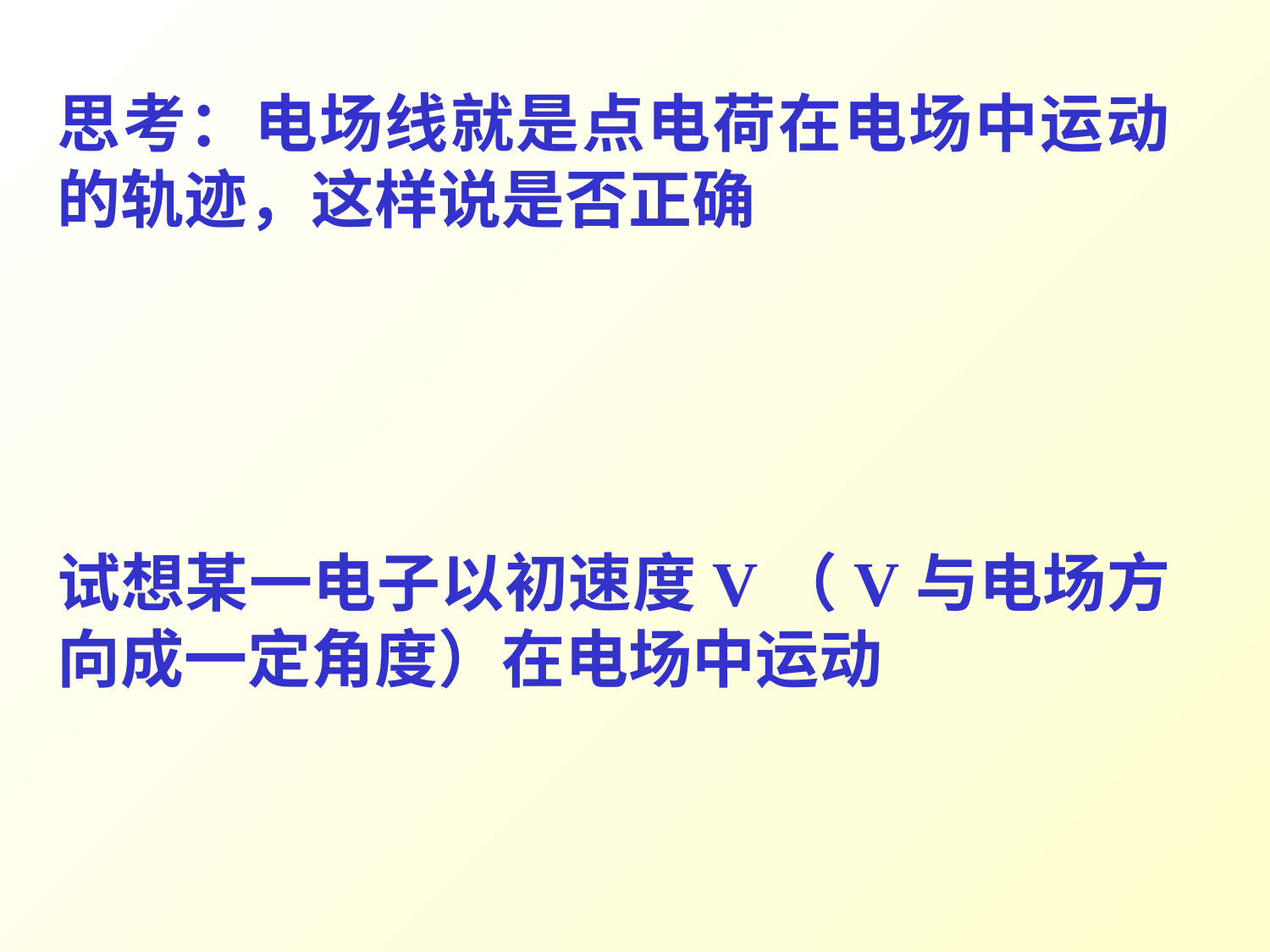

思考：电场线就是点电荷在电场中运动的轨迹，这样说是否正确
试想某一电子以初速度V（V与电场方向成一定角度）在电场中运动